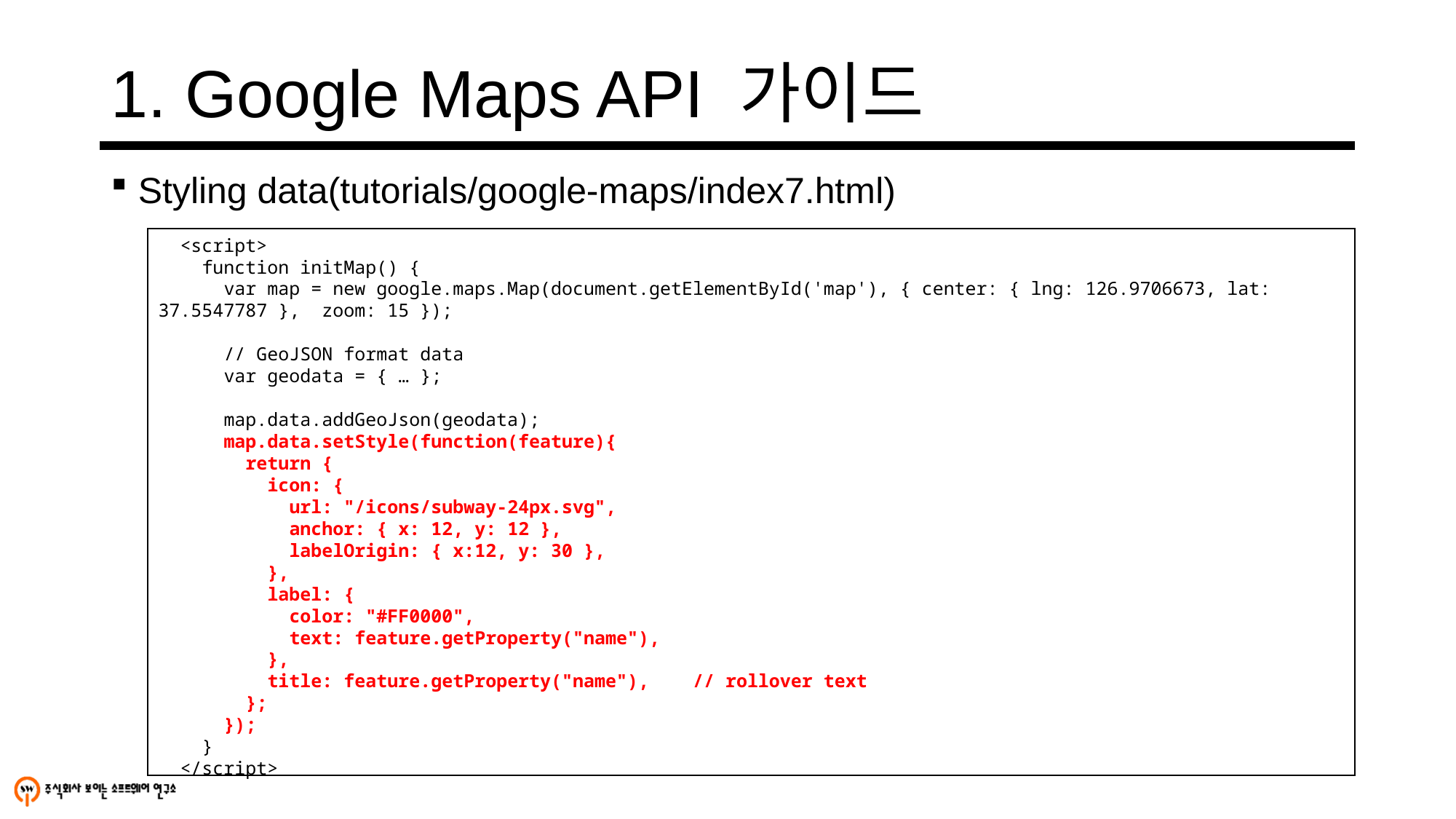

# 1. Google Maps API 가이드
Styling data(tutorials/google-maps/index7.html)
  <script>
    function initMap() {
      var map = new google.maps.Map(document.getElementById('map'), { center: { lng: 126.9706673, lat: 37.5547787 },  zoom: 15 });

      // GeoJSON format data
      var geodata = { … };

      map.data.addGeoJson(geodata);
      map.data.setStyle(function(feature){
        return {
          icon: {
            url: "/icons/subway-24px.svg",
            anchor: { x: 12, y: 12 },
            labelOrigin: { x:12, y: 30 },
          },
          label: {
            color: "#FF0000",
            text: feature.getProperty("name"),
          },
          title: feature.getProperty("name"),    // rollover text
        };
      });
    }
  </script>